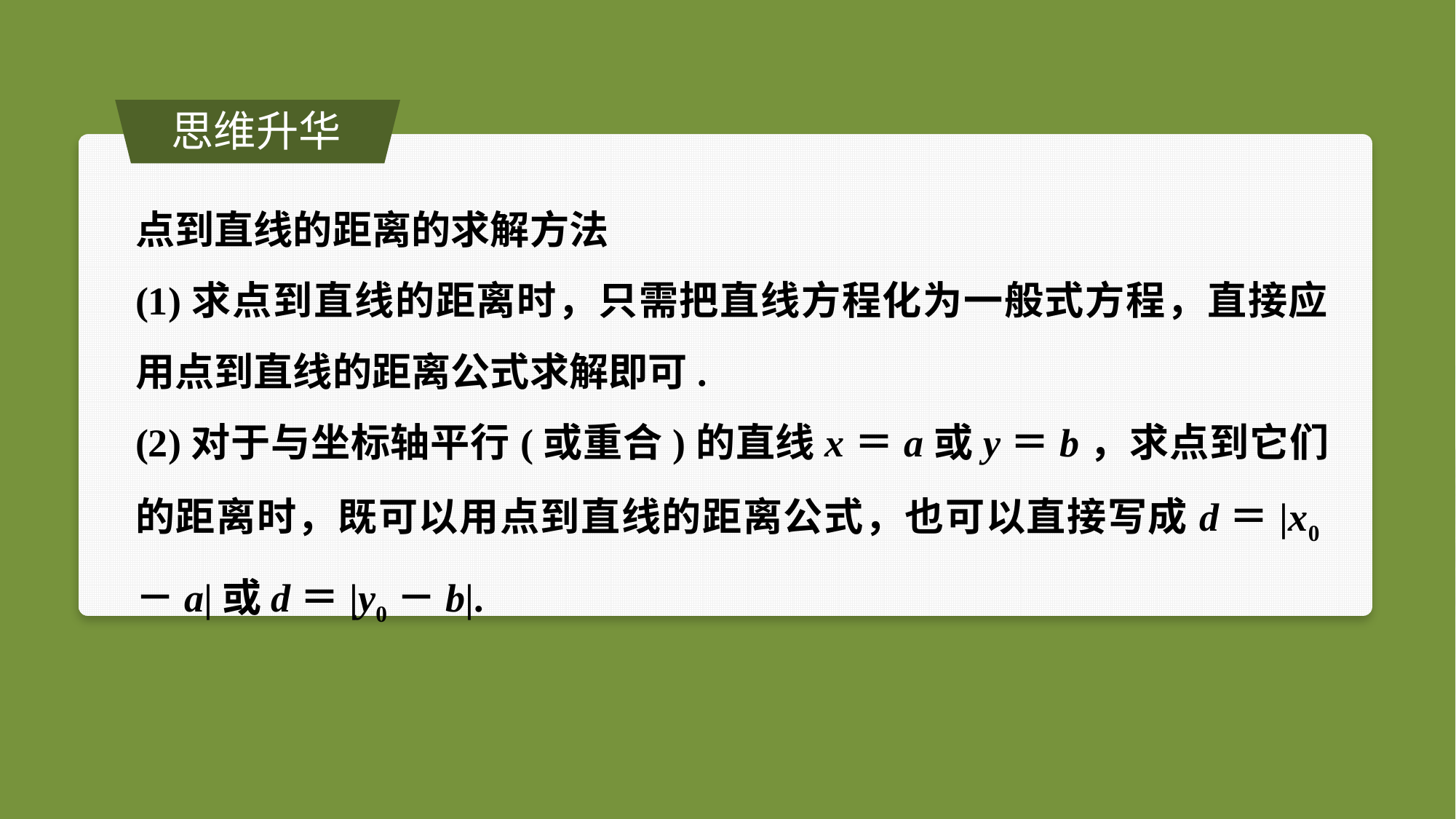

思维升华

点到直线的距离的求解方法
(1)求点到直线的距离时，只需把直线方程化为一般式方程，直接应用点到直线的距离公式求解即可.
(2)对于与坐标轴平行(或重合)的直线x＝a或y＝b，求点到它们的距离时，既可以用点到直线的距离公式，也可以直接写成d＝|x0－a|或d＝|y0－b|.